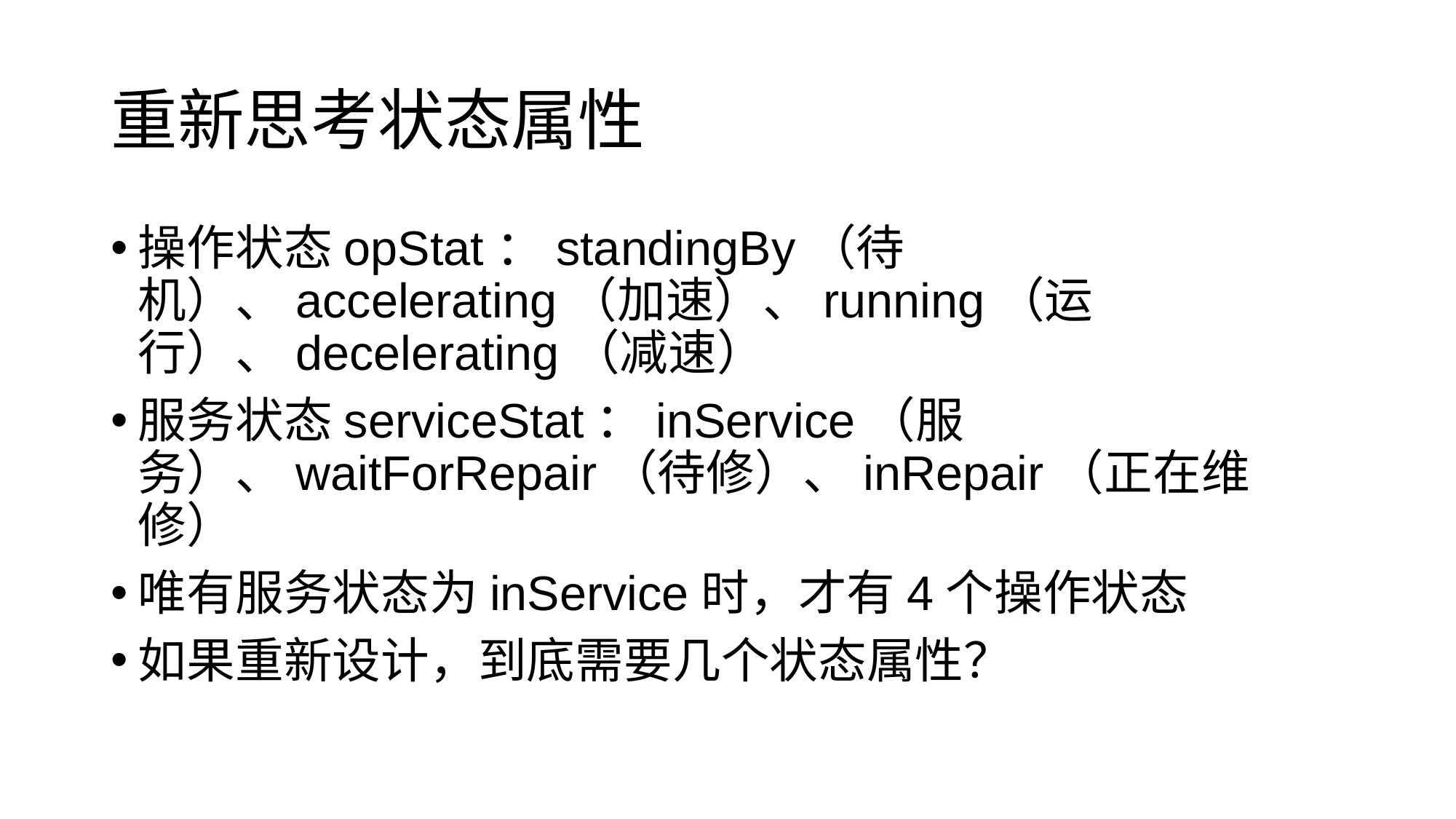

# 重新思考状态属性
操作状态opStat：standingBy（待机）、accelerating（加速）、running（运行）、decelerating（减速）
服务状态serviceStat：inService（服务）、waitForRepair（待修）、inRepair（正在维修）
唯有服务状态为inService时，才有4个操作状态
如果重新设计，到底需要几个状态属性？